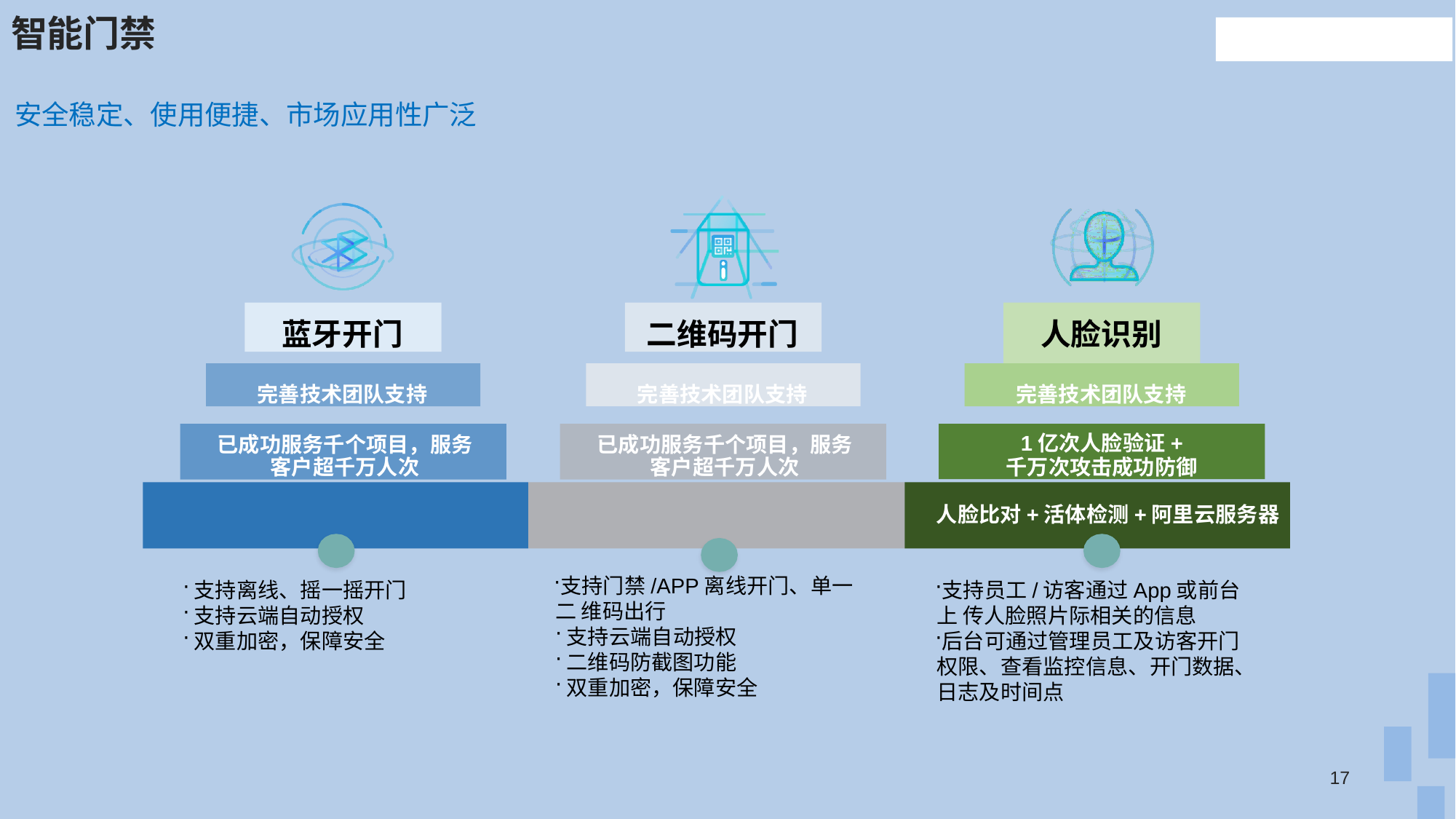

# 智能门禁

安全稳定、使用便捷、市场应用性广泛

蓝牙开门
二维码开门

人脸识别
完善技术团队支持
完善技术团队支持
完善技术团队支持
已成功服务千个项目，服务 客户超千万人次
已成功服务千个项目，服务 客户超千万人次
1亿次人脸验证+
千万次攻击成功防御

人脸比对+活体检测+阿里云服务器

支持门禁/APP离线开门、单一二 维码出行
支持云端自动授权
二维码防截图功能
双重加密，保障安全
支持离线、摇一摇开门
支持云端自动授权
双重加密，保障安全
支持员工/访客通过App或前台上 传人脸照片际相关的信息
后台可通过管理员工及访客开门 权限、查看监控信息、开门数据、 日志及时间点
17